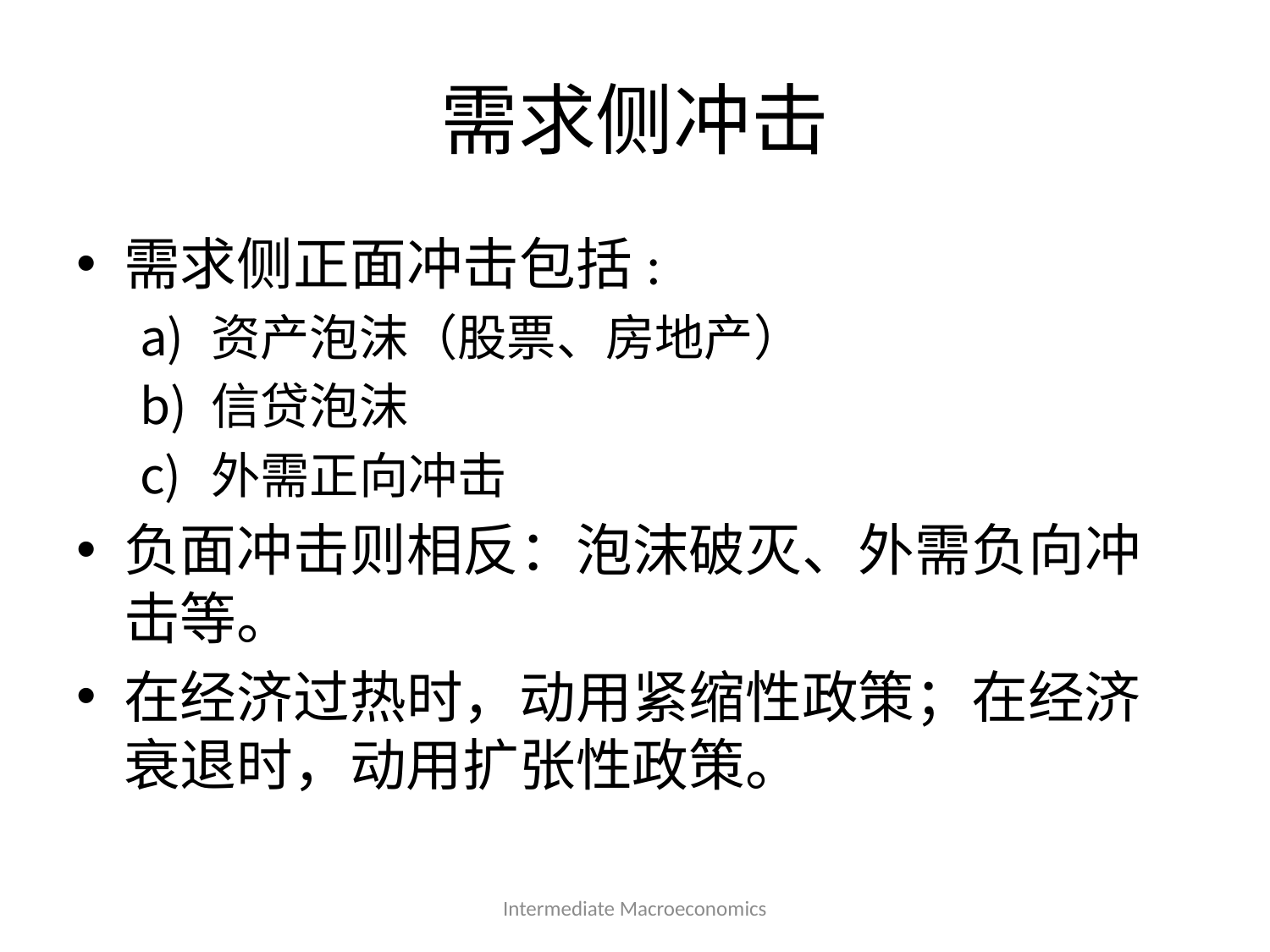

# 需求侧冲击
需求侧正面冲击包括:
资产泡沫（股票、房地产）
信贷泡沫
外需正向冲击
负面冲击则相反：泡沫破灭、外需负向冲击等。
在经济过热时，动用紧缩性政策；在经济衰退时，动用扩张性政策。
Intermediate Macroeconomics